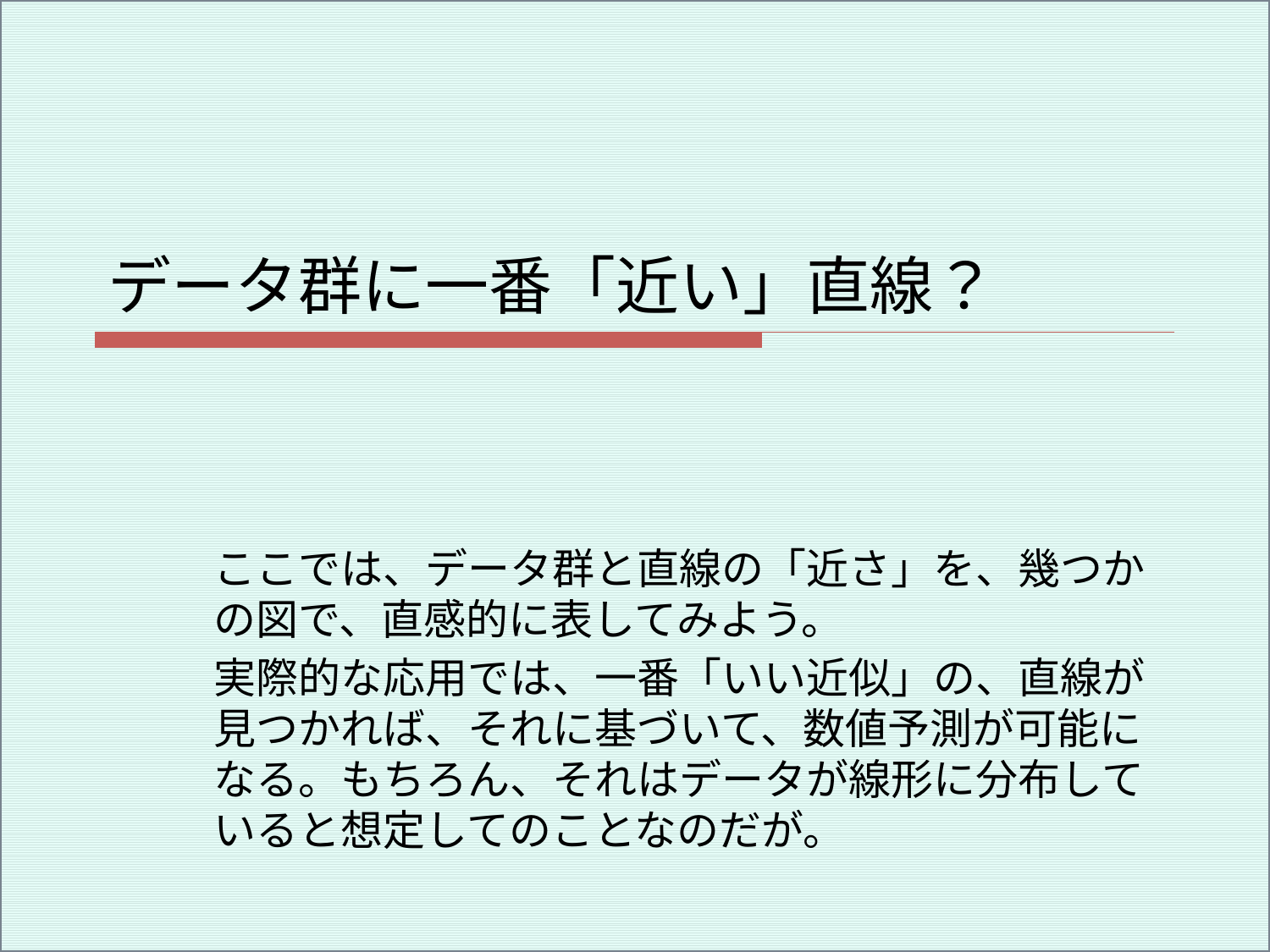

# データ群に一番「近い」直線？

ここでは、データ群と直線の「近さ」を、幾つかの図で、直感的に表してみよう。
実際的な応用では、一番「いい近似」の、直線が見つかれば、それに基づいて、数値予測が可能になる。もちろん、それはデータが線形に分布していると想定してのことなのだが。